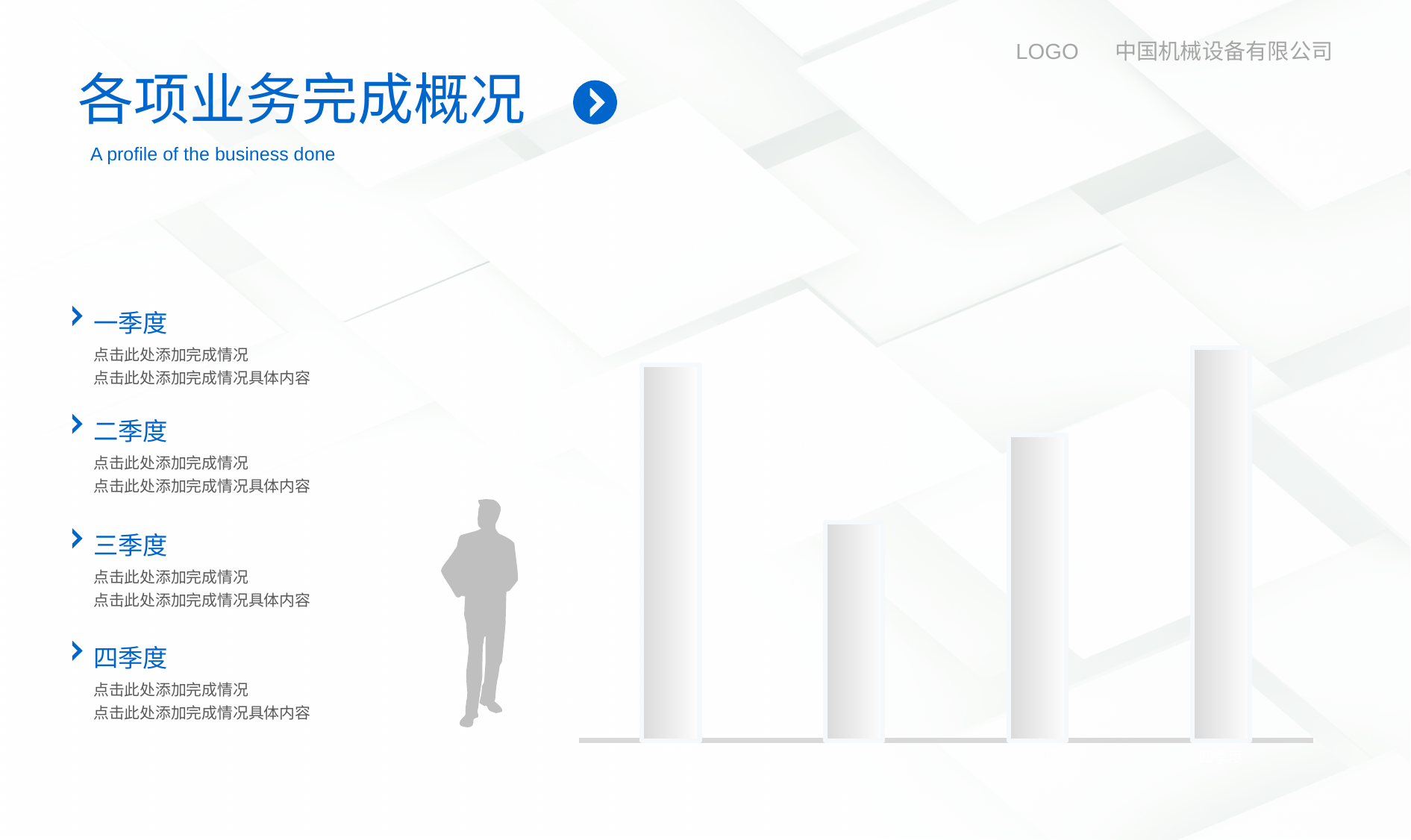

LOGO     中国机械设备有限公司
各项业务完成概况
A profile of the business done

一季度

点击此处添加完成情况
点击此处添加完成情况具体内容

### Chart

| Category | 系列 1 |
|---|---|
| 一季度 | 4.3 |
| 二季度 | 2.5 |
| 三季度 | 3.5 |
| 四季度 | 4.5 |
二季度

点击此处添加完成情况
点击此处添加完成情况具体内容

三季度

点击此处添加完成情况
点击此处添加完成情况具体内容
四季度

点击此处添加完成情况
点击此处添加完成情况具体内容